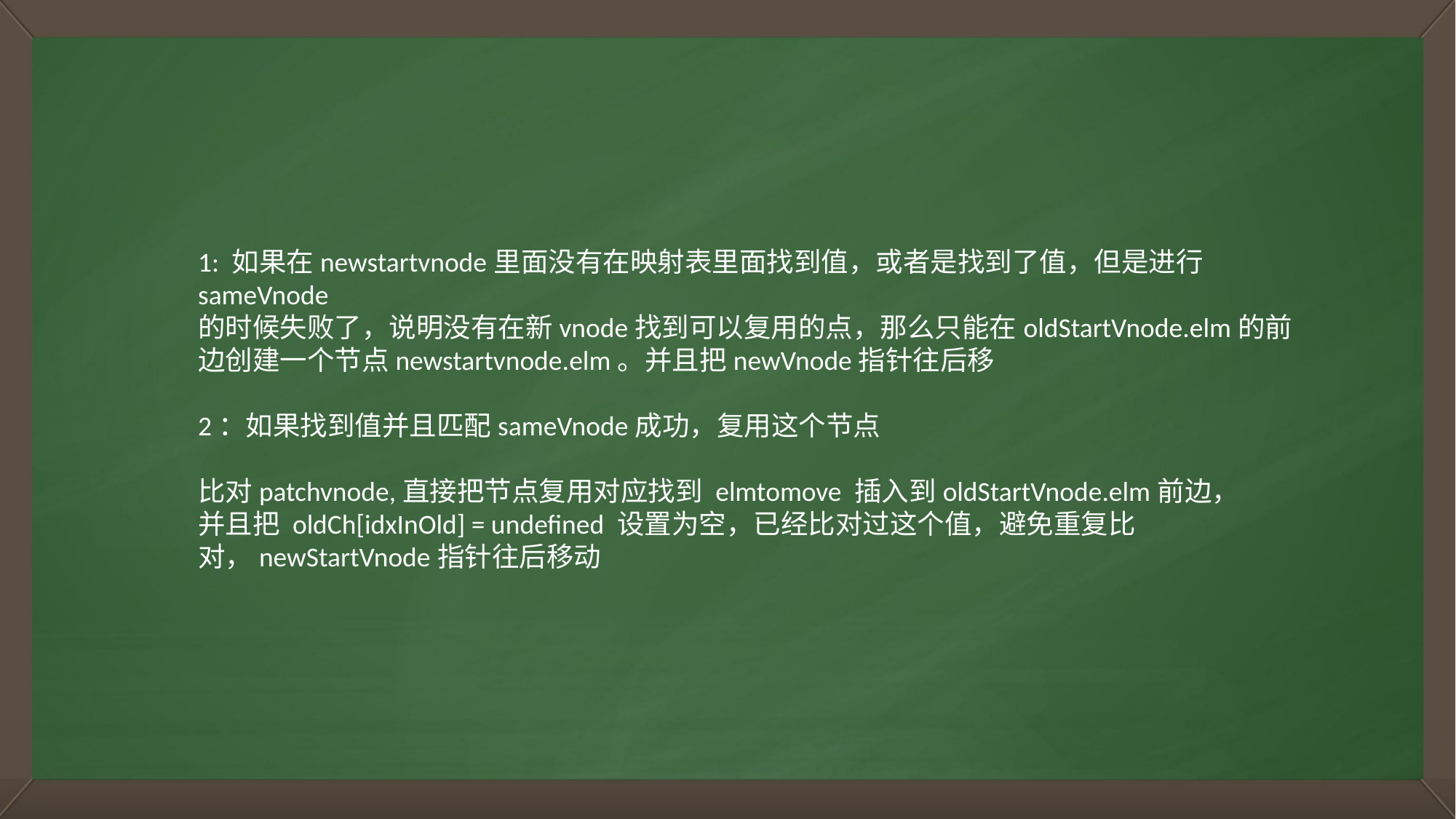

1: 如果在newstartvnode里面没有在映射表里面找到值，或者是找到了值，但是进行sameVnode
的时候失败了，说明没有在新vnode找到可以复用的点，那么只能在oldStartVnode.elm的前边创建一个节点newstartvnode.elm。并且把newVnode指针往后移

2：如果找到值并且匹配sameVnode成功，复用这个节点

比对patchvnode,直接把节点复用对应找到 elmtomove 插入到oldStartVnode.elm前边，
并且把 oldCh[idxInOld] = undefined 设置为空，已经比对过这个值，避免重复比对，newStartVnode指针往后移动